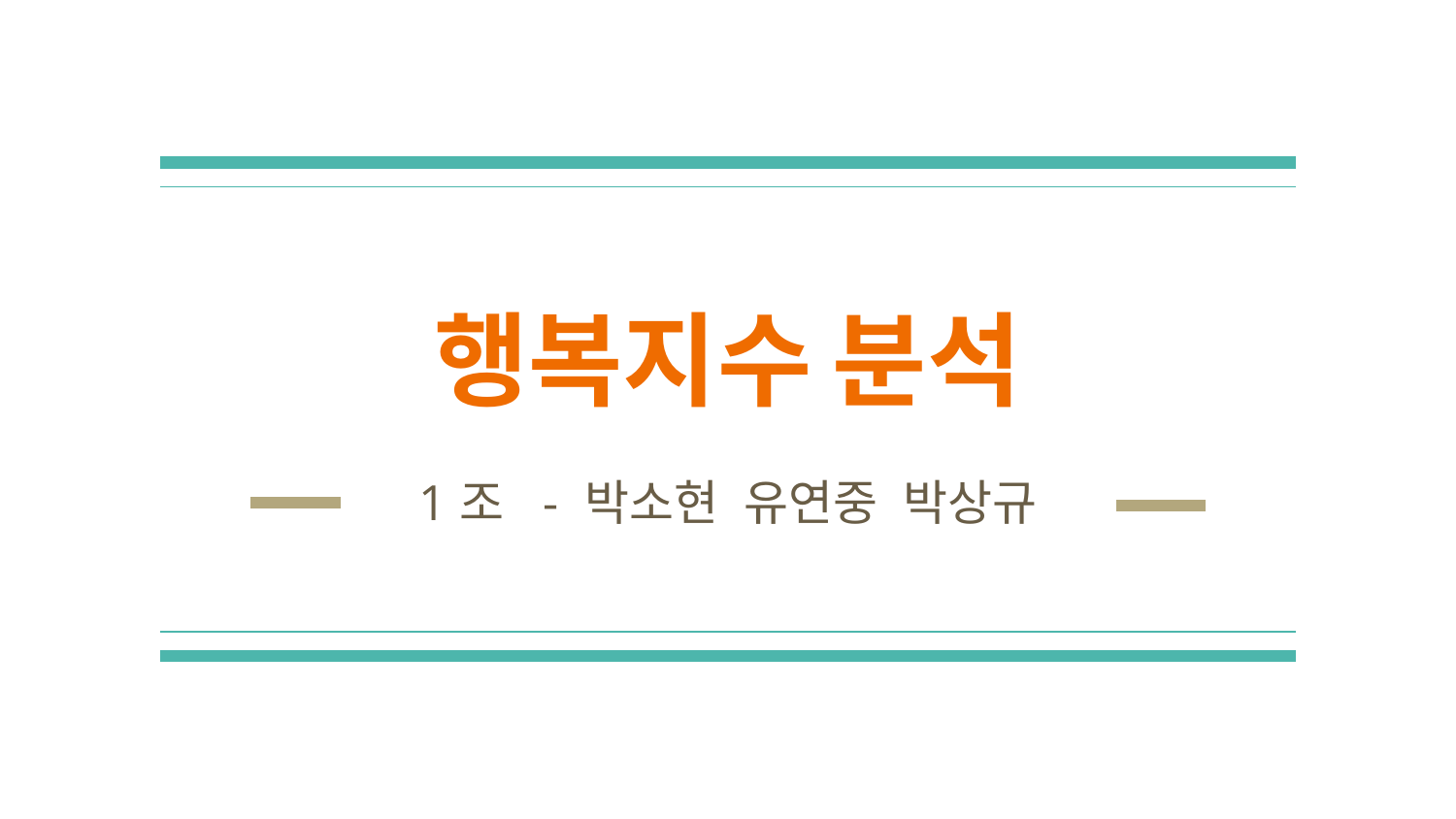

# 행복지수 분석
1조  - 박소현  유연중  박상규